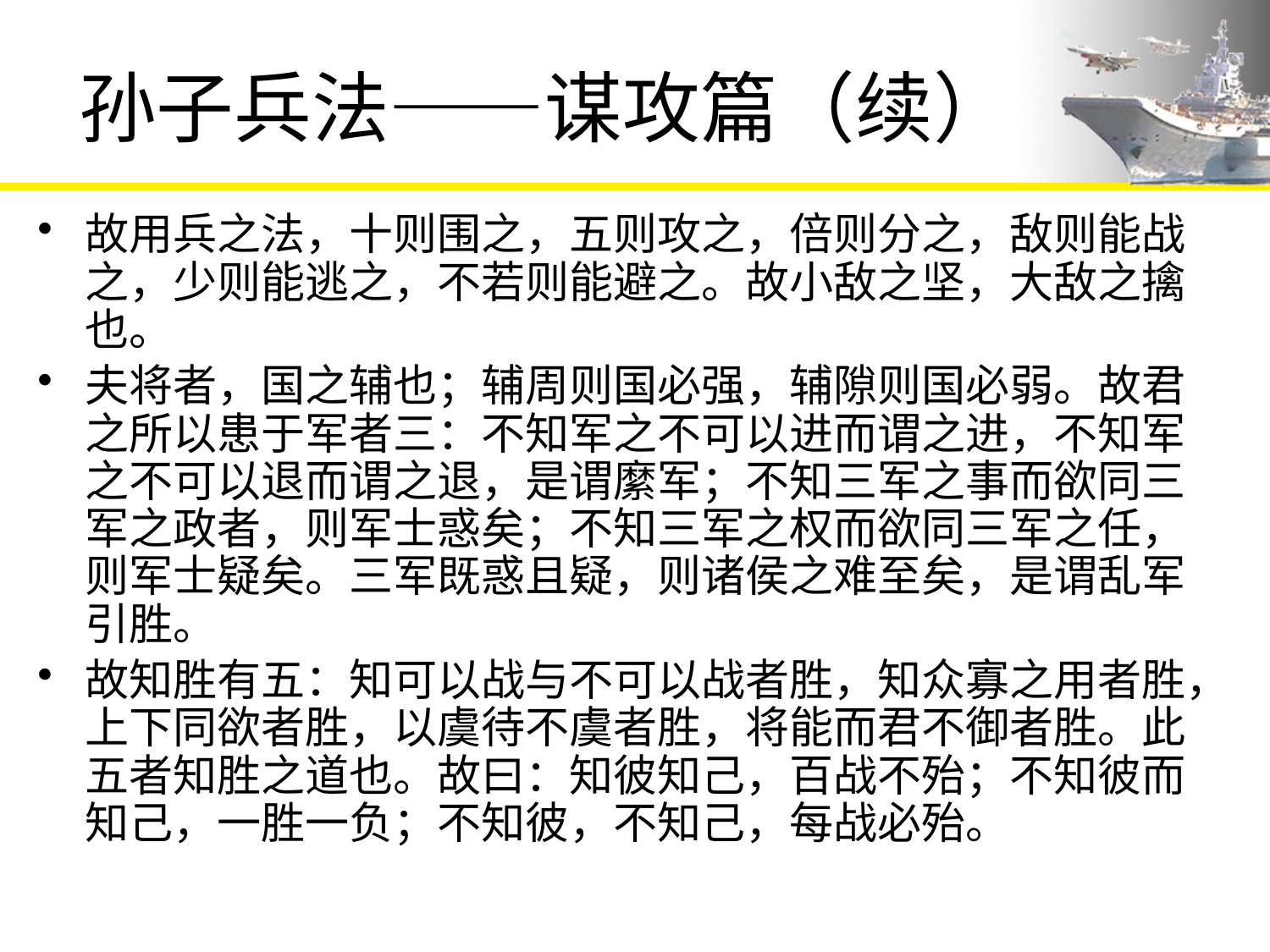

# 孙子兵法——谋攻篇（续）
故用兵之法，十则围之，五则攻之，倍则分之，敌则能战之，少则能逃之，不若则能避之。故小敌之坚，大敌之擒也。
夫将者，国之辅也；辅周则国必强，辅隙则国必弱。故君之所以患于军者三：不知军之不可以进而谓之进，不知军之不可以退而谓之退，是谓縻军；不知三军之事而欲同三军之政者，则军士惑矣；不知三军之权而欲同三军之任，则军士疑矣。三军既惑且疑，则诸侯之难至矣，是谓乱军引胜。
故知胜有五：知可以战与不可以战者胜，知众寡之用者胜，上下同欲者胜，以虞待不虞者胜，将能而君不御者胜。此五者知胜之道也。故曰：知彼知己，百战不殆；不知彼而知己，一胜一负；不知彼，不知己，每战必殆。